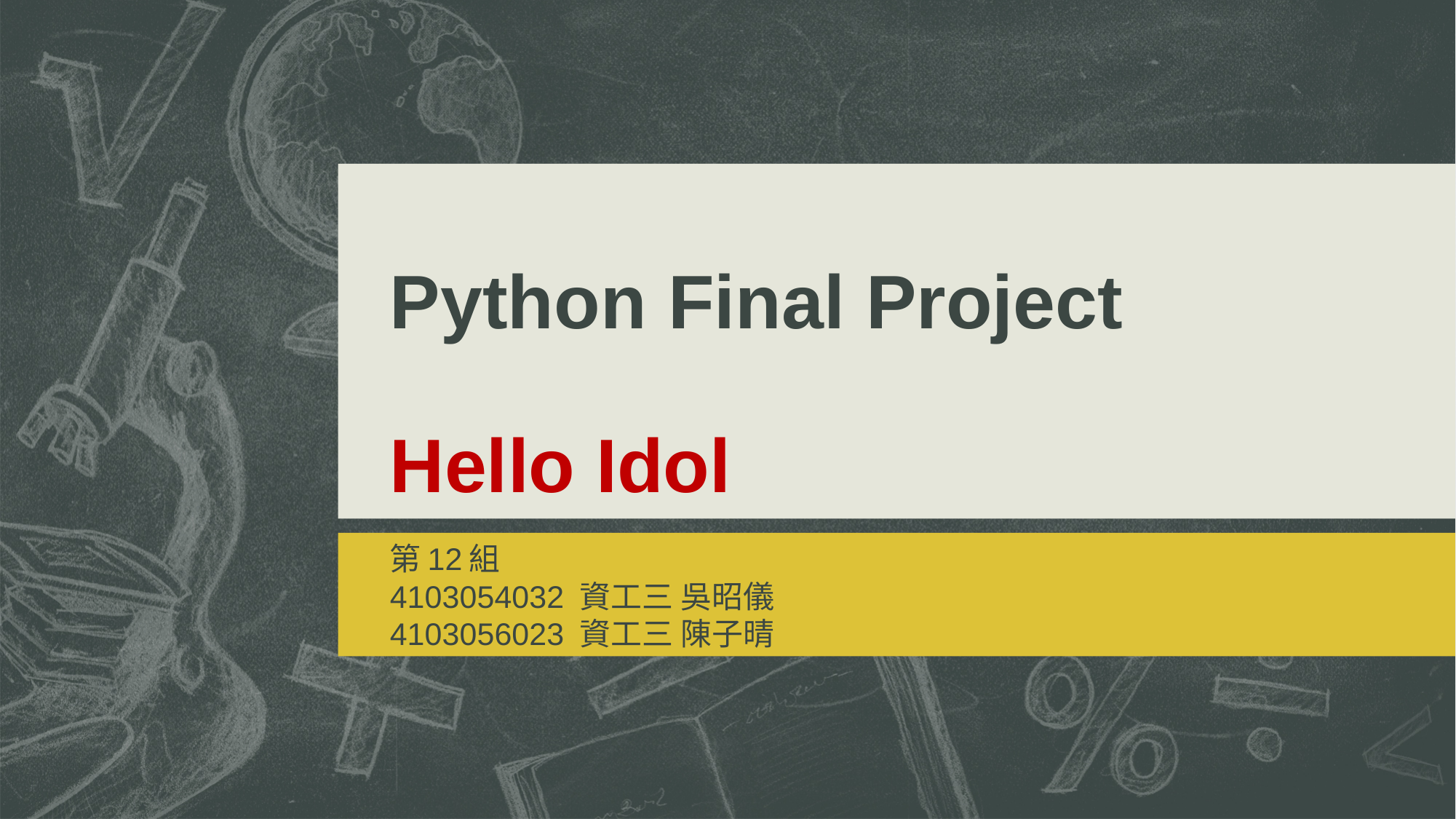

# Python Final Project Hello Idol
第12組
4103054032 資工三 吳昭儀
4103056023 資工三 陳子晴